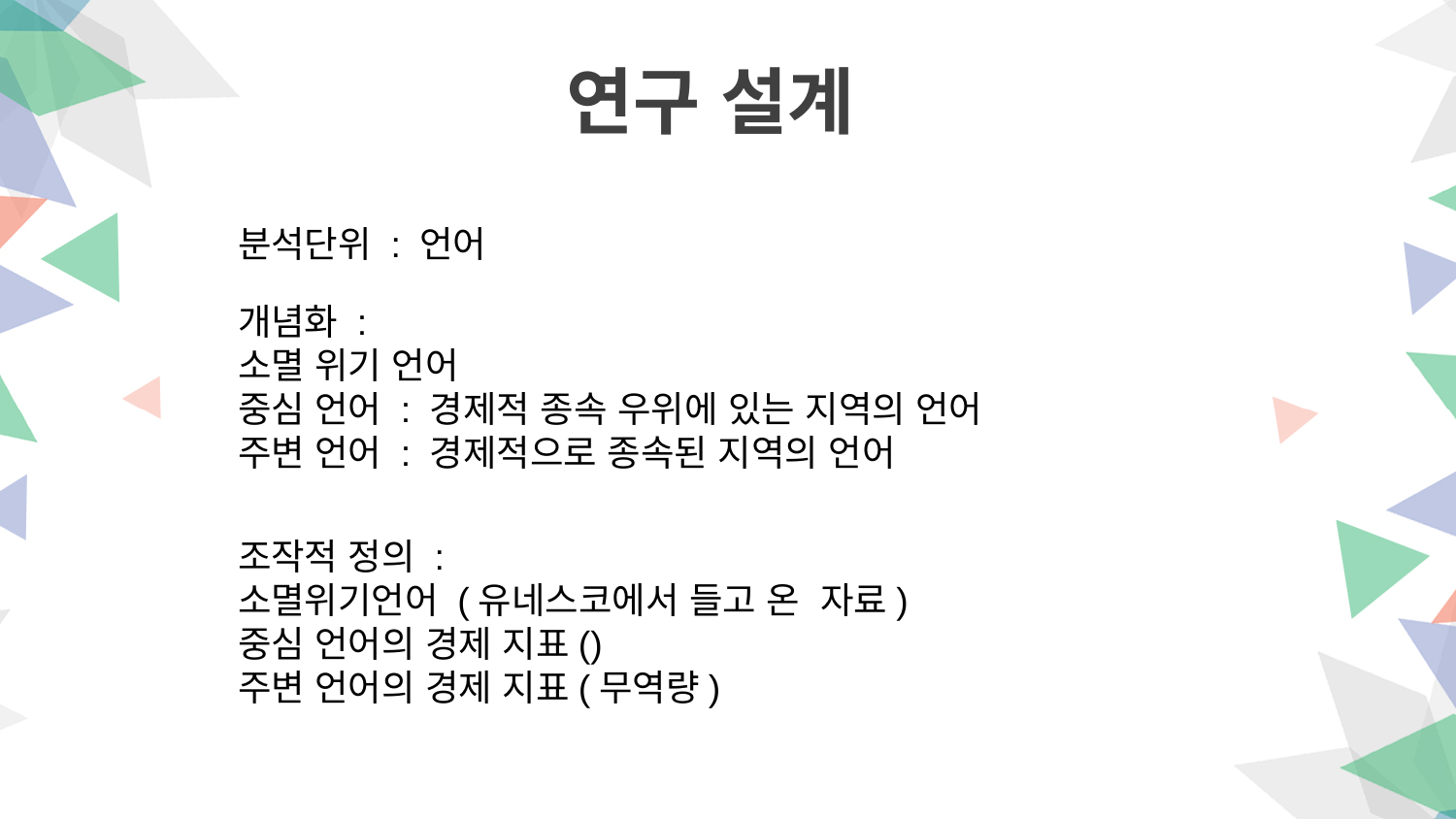

연구 설계
분석단위 : 언어
개념화 :
소멸 위기 언어
중심 언어 : 경제적 종속 우위에 있는 지역의 언어
주변 언어 : 경제적으로 종속된 지역의 언어

조작적 정의 :
소멸위기언어 (유네스코에서 들고 온  자료)
중심 언어의 경제 지표()
주변 언어의 경제 지표(무역량)